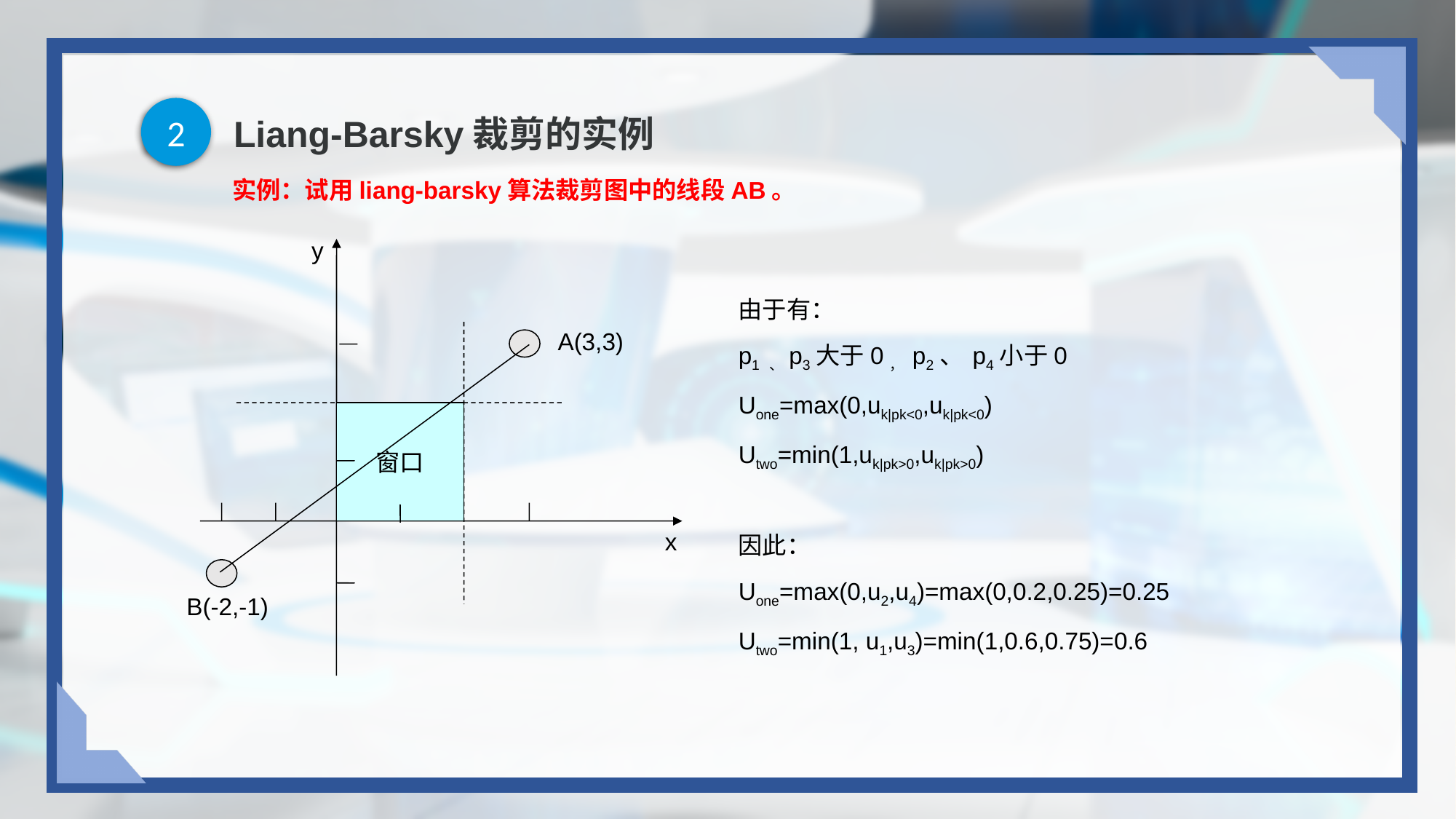

2
# Liang-Barsky裁剪的实例
实例：试用liang-barsky算法裁剪图中的线段AB。
y

A(3,3)

窗口

x

B(-2,-1)
由于有：
p1 、p3大于0， p2、 p4小于0
Uone=max(0,uk|pk<0,uk|pk<0)
Utwo=min(1,uk|pk>0,uk|pk>0)

因此：
Uone=max(0,u2,u4)=max(0,0.2,0.25)=0.25
Utwo=min(1, u1,u3)=min(1,0.6,0.75)=0.6